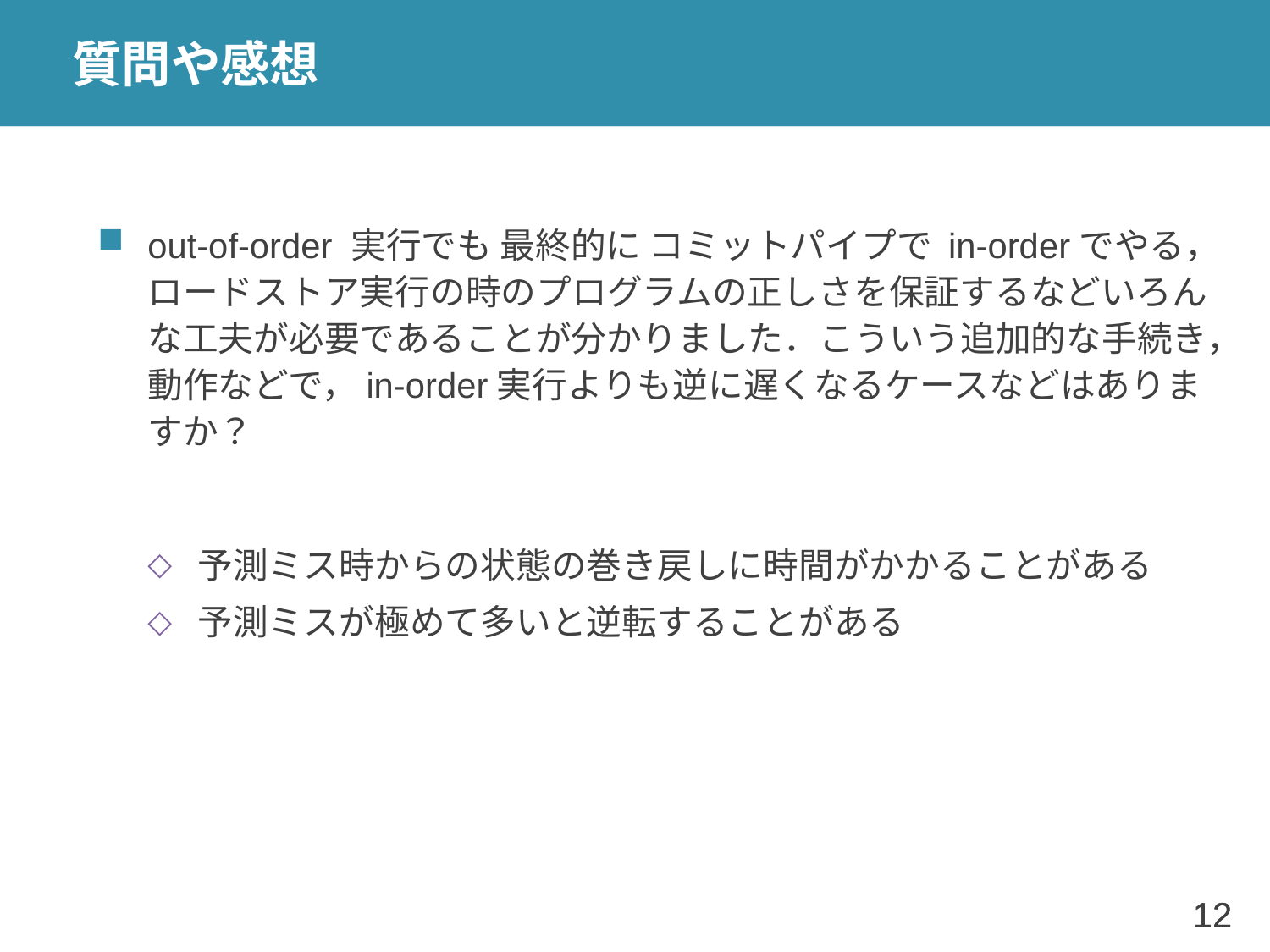

# 質問や感想
out-of-order 実行でも 最終的に コミットパイプで in-orderでやる，ロードストア実行の時のプログラムの正しさを保証するなどいろんな工夫が必要であることが分かりました．こういう追加的な手続き，動作などで，in-order実行よりも逆に遅くなるケースなどはありますか？

予測ミス時からの状態の巻き戻しに時間がかかることがある
予測ミスが極めて多いと逆転することがある